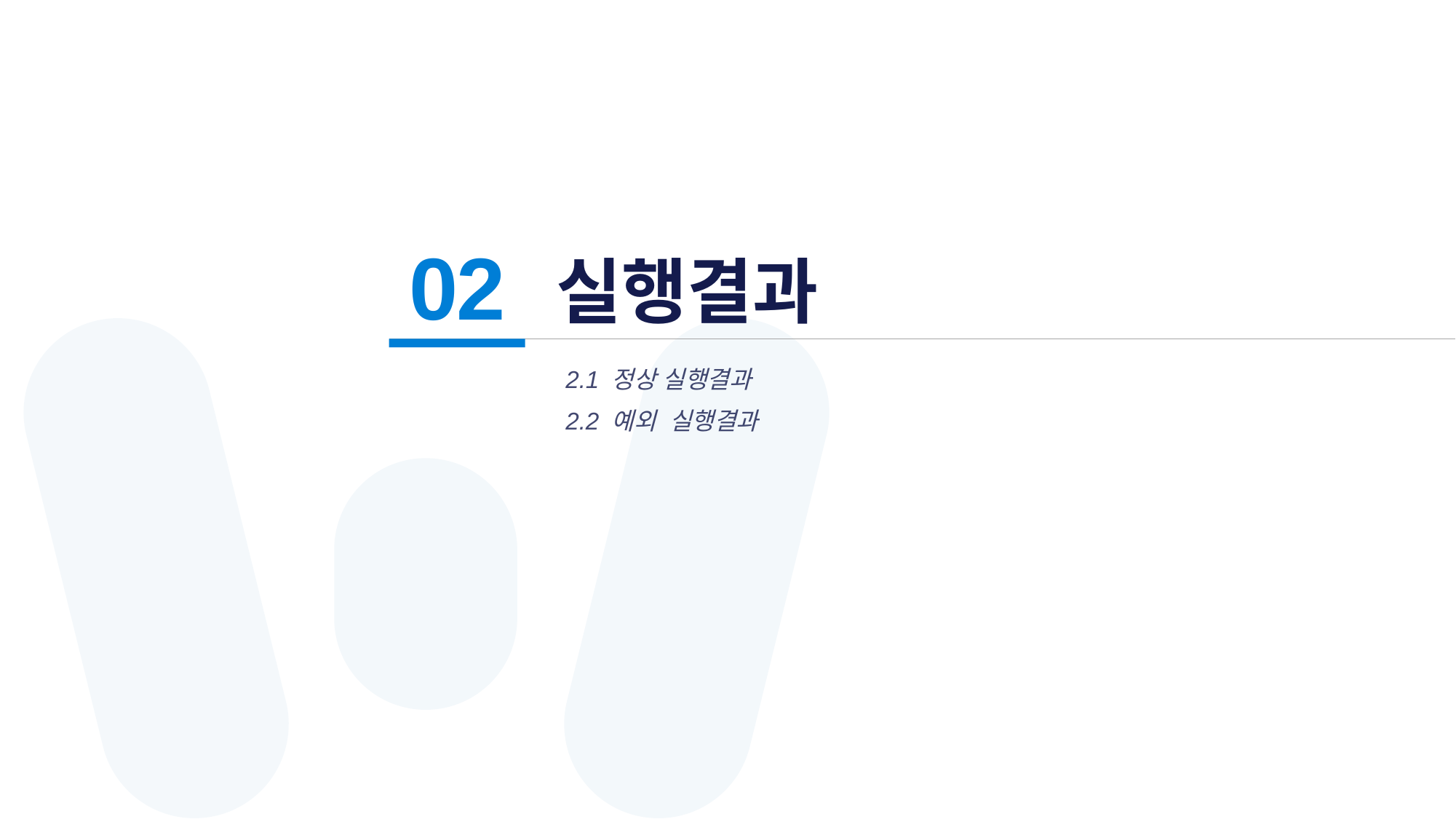

# 실행결과
02
2.1 정상 실행결과
2.2 예외  실행결과